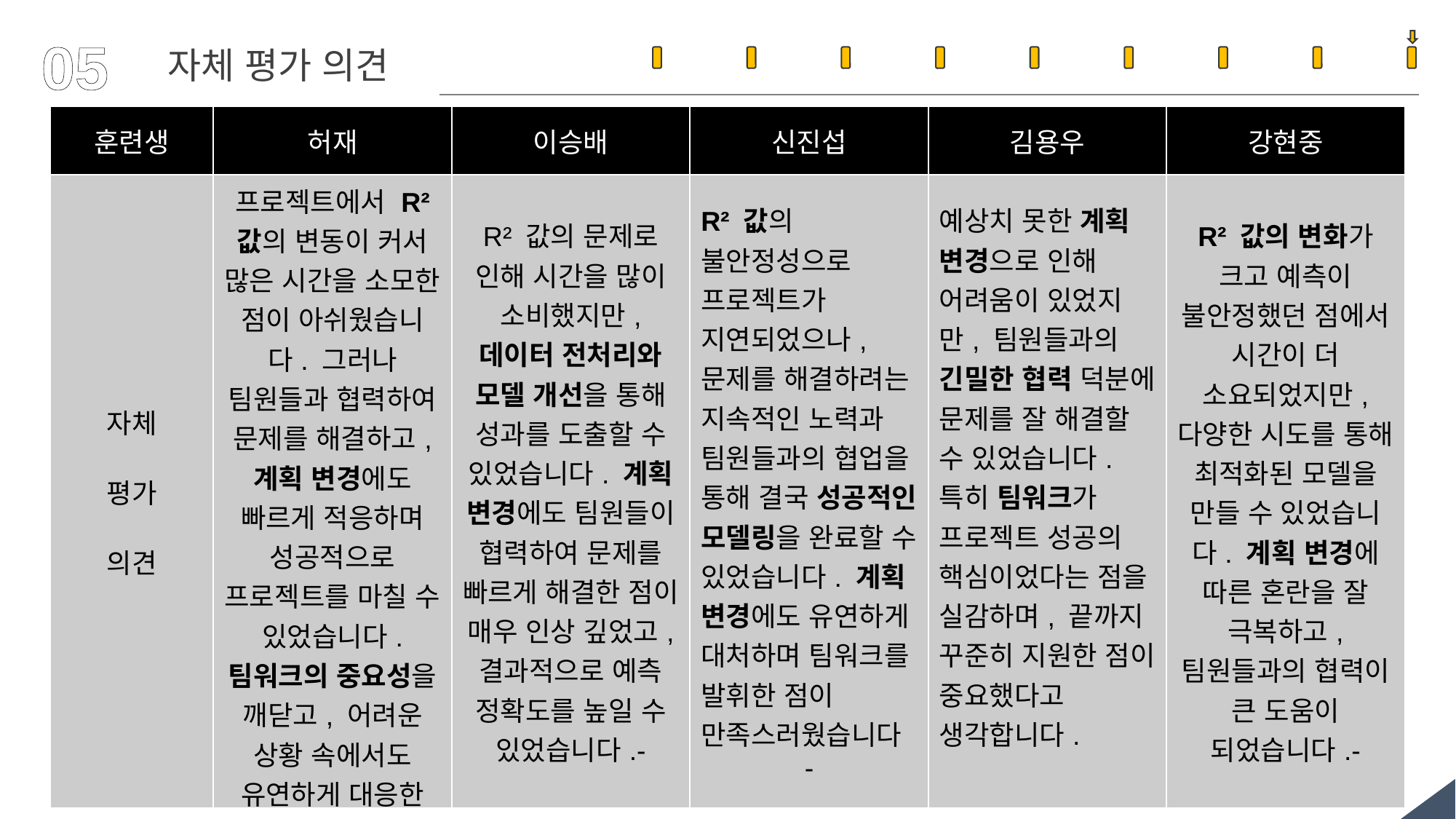

05

자체 평가 의견

| 훈련생 | 허재 | 이승배 | 신진섭 | 김용우 | 강현중 |
| --- | --- | --- | --- | --- | --- |
| 자체 평가 의견 | 프로젝트에서 R² 값의 변동이 커서 많은 시간을 소모한 점이 아쉬웠습니다. 그러나 팀원들과 협력하여 문제를 해결하고, 계획 변경에도 빠르게 적응하며 성공적으로 프로젝트를 마칠 수 있었습니다. 팀워크의 중요성을 깨닫고, 어려운 상황 속에서도 유연하게 대응한 점이 가장 큰 성과라 생각합니다.. | R² 값의 문제로 인해 시간을 많이 소비했지만, 데이터 전처리와 모델 개선을 통해 성과를 도출할 수 있었습니다. 계획 변경에도 팀원들이 협력하여 문제를 빠르게 해결한 점이 매우 인상 깊었고, 결과적으로 예측 정확도를 높일 수 있었습니다.- | R² 값의 불안정성으로 프로젝트가 지연되었으나, 문제를 해결하려는 지속적인 노력과 팀원들과의 협업을 통해 결국 성공적인 모델링을 완료할 수 있었습니다. 계획 변경에도 유연하게 대처하며 팀워크를 발휘한 점이 만족스러웠습니다 - | 예상치 못한 계획 변경으로 인해 어려움이 있었지만, 팀원들과의 긴밀한 협력 덕분에 문제를 잘 해결할 수 있었습니다. 특히 팀워크가 프로젝트 성공의 핵심이었다는 점을 실감하며, 끝까지 꾸준히 지원한 점이 중요했다고 생각합니다. | R² 값의 변화가 크고 예측이 불안정했던 점에서 시간이 더 소요되었지만, 다양한 시도를 통해 최적화된 모델을 만들 수 있었습니다. 계획 변경에 따른 혼란을 잘 극복하고, 팀원들과의 협력이 큰 도움이 되었습니다.- |